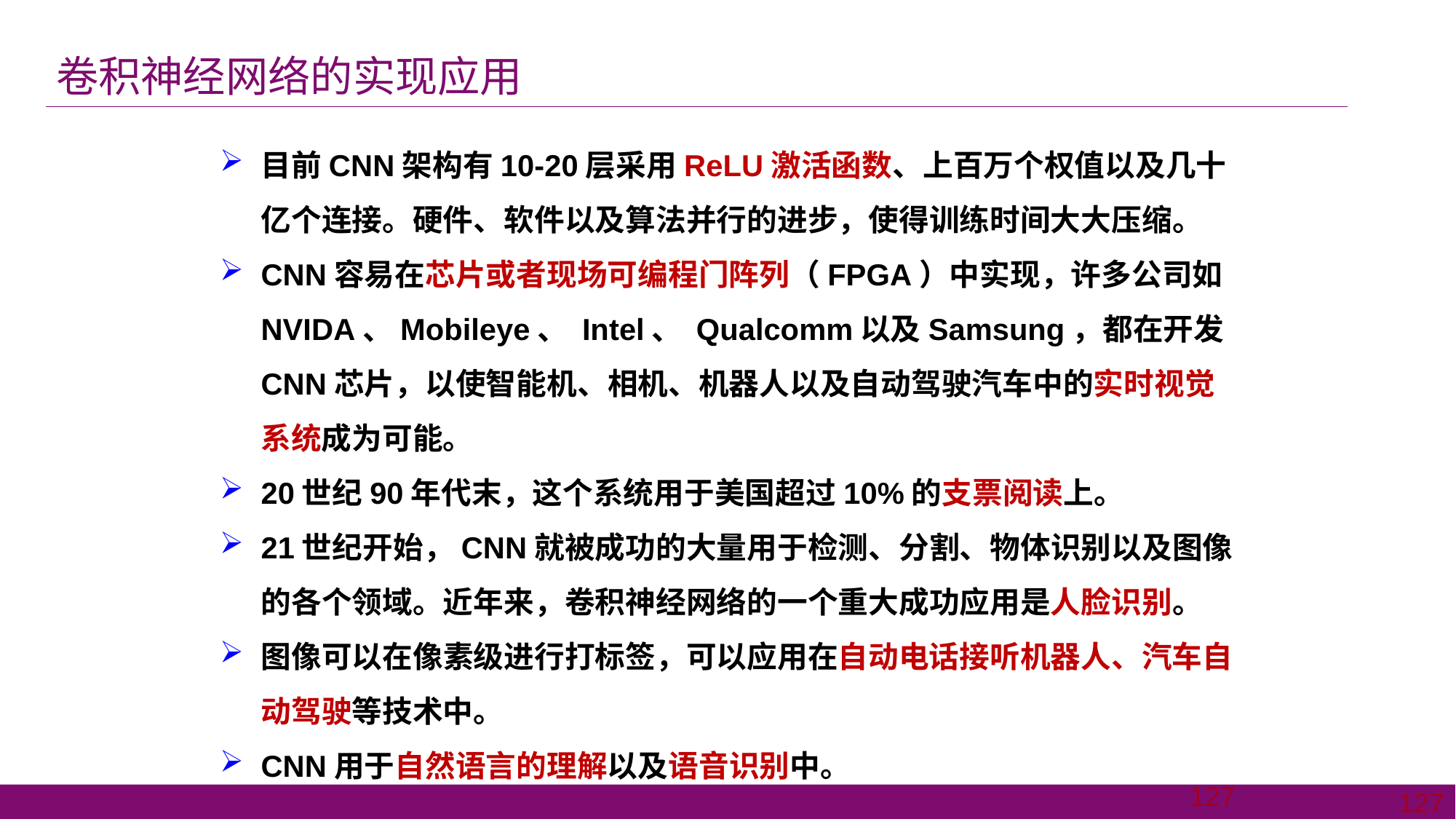

卷积神经网络的实现应用

目前CNN架构有10-20层采用ReLU激活函数、上百万个权值以及几十亿个连接。硬件、软件以及算法并行的进步，使得训练时间大大压缩。
CNN容易在芯片或者现场可编程门阵列（FPGA）中实现，许多公司如NVIDA、Mobileye、 Intel、 Qualcomm以及Samsung，都在开发CNN芯片，以使智能机、相机、机器人以及自动驾驶汽车中的实时视觉系统成为可能。
20世纪90年代末，这个系统用于美国超过10%的支票阅读上。
21世纪开始，CNN就被成功的大量用于检测、分割、物体识别以及图像的各个领域。近年来，卷积神经网络的一个重大成功应用是人脸识别。
图像可以在像素级进行打标签，可以应用在自动电话接听机器人、汽车自动驾驶等技术中。
CNN用于自然语言的理解以及语音识别中。
127
127